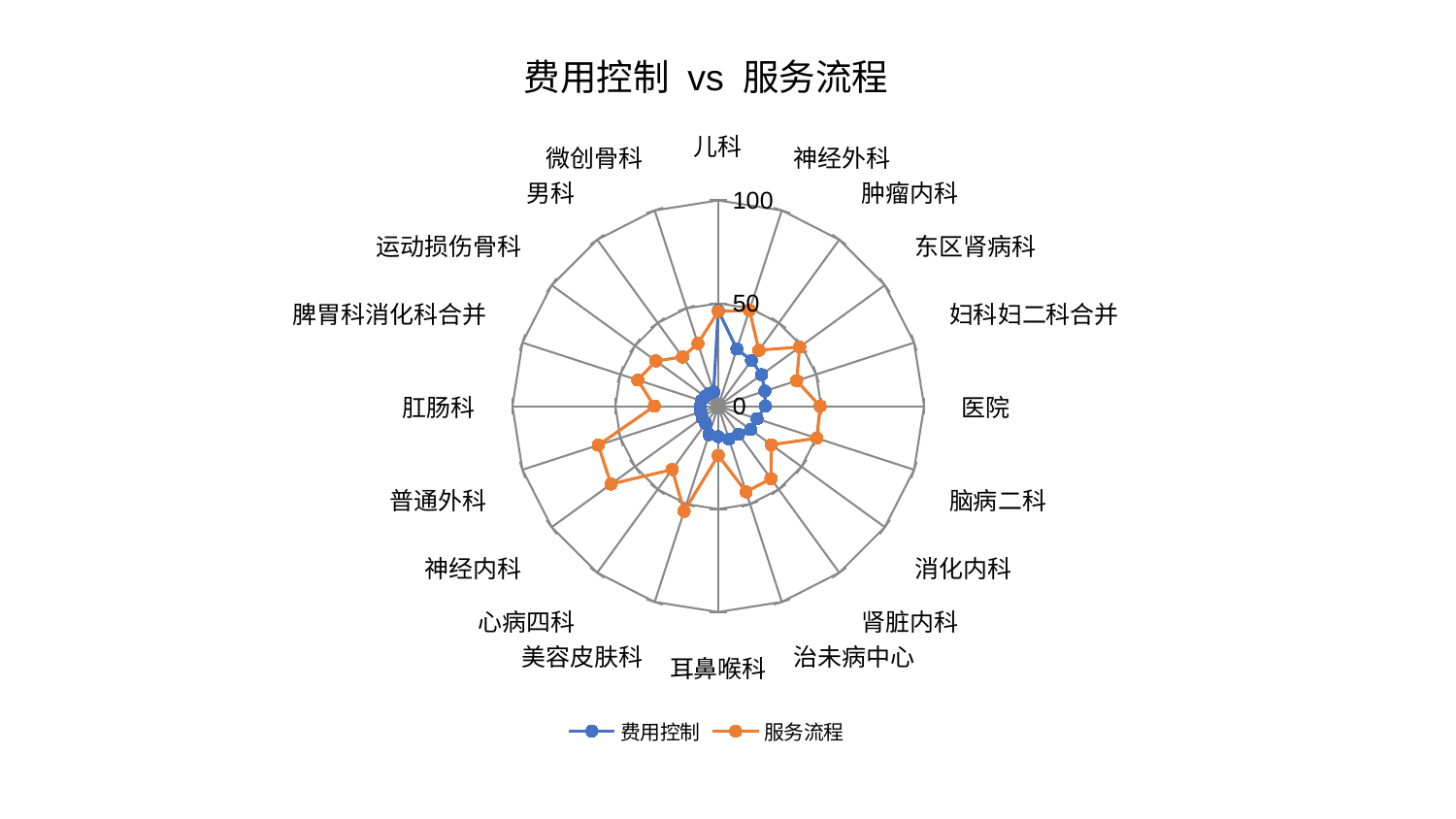

### Chart: 费用控制 vs 服务流程

| Category | 费用控制 | 服务流程 |
|---|---|---|
| 儿科 | 46.49017769524525 | 46.083534243040674 |
| 神经外科 | 29.241630560209515 | 49.04624085622382 |
| 肿瘤内科 | 27.468183144699076 | 33.624137482465095 |
| 东区肾病科 | 26.06054012468833 | 48.89807720205817 |
| 妇科妇二科合并 | 23.83019298435573 | 40.04490653544548 |
| 医院 | 22.868001588837735 | 49.495429413989996 |
| 脑病二科 | 19.79835497130676 | 50.3769446096733 |
| 消化内科 | 19.384057573858367 | 31.92113716762144 |
| 肾脏内科 | 16.826396115114182 | 43.548346028360214 |
| 治未病中心 | 16.803023099003198 | 43.775741849705234 |
| 耳鼻喉科 | 14.805278510409678 | 23.919134260616797 |
| 美容皮肤科 | 14.536711861270208 | 53.68534897565715 |
| 心病四科 | 10.421044085541762 | 38.0539243239721 |
| 神经内科 | 9.704960070994591 | 64.41416495354778 |
| 普通外科 | 9.00270274357598 | 61.29282781816333 |
| 肛肠科 | 8.824055490357264 | 31.06347081429162 |
| 脾胃科消化科合并 | 8.615227920487929 | 41.08578888806571 |
| 运动损伤骨科 | 7.9797859674280955 | 37.43497210119006 |
| 男科 | 7.584717772447493 | 29.550667124648587 |
| 微创骨科 | 7.265012204535394 | 32.02987585035723 |
45